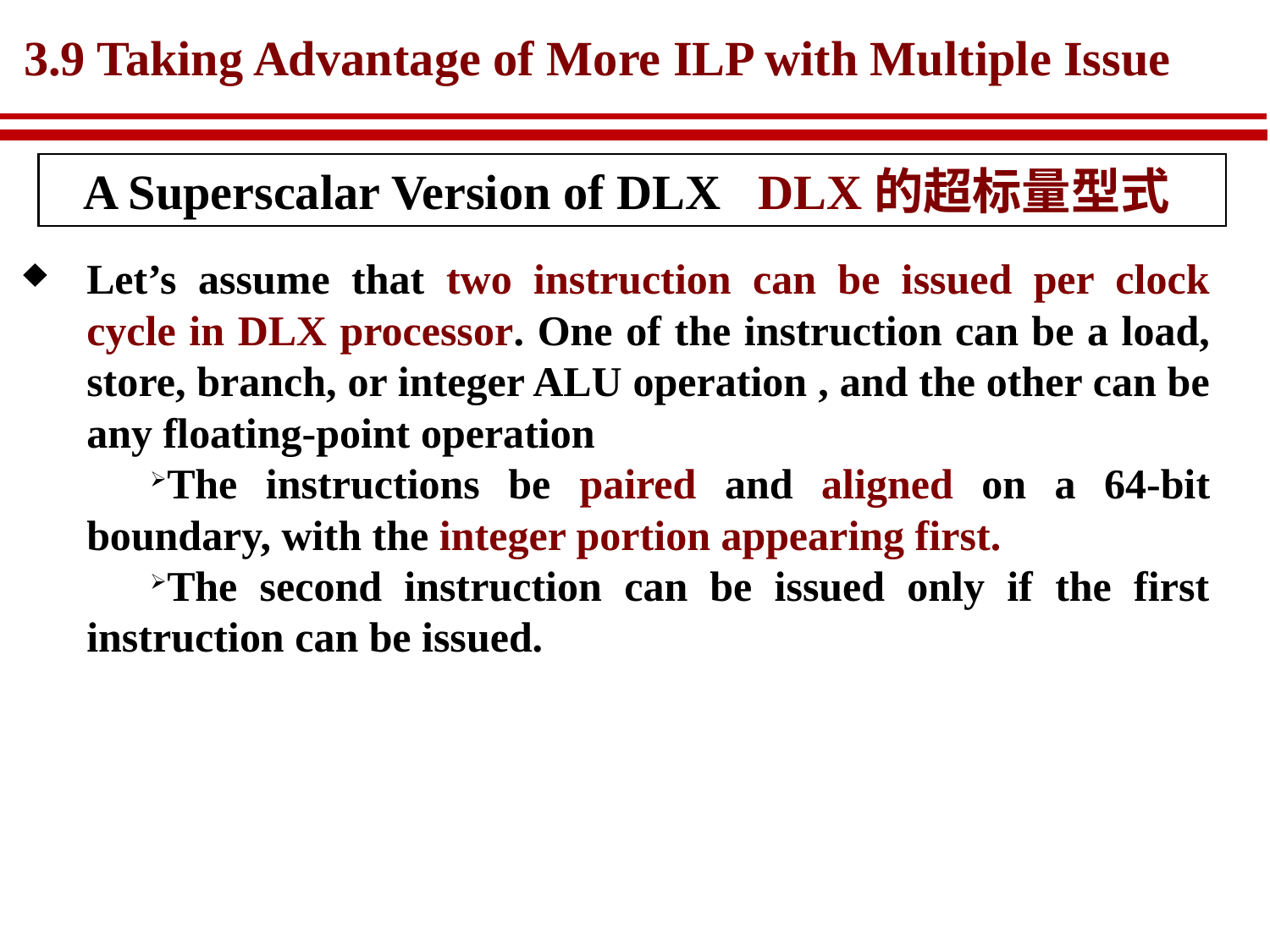

# 3.9 Taking Advantage of More ILP with Multiple Issue
A Superscalar Version of DLX   DLX的超标量型式
Let’s assume that two instruction can be issued per clock cycle in DLX processor. One of the instruction can be a load, store, branch, or integer ALU operation , and the other can be any floating-point operation
The instructions be paired and aligned on a 64-bit boundary, with the integer portion appearing first.
The second instruction can be issued only if the first instruction can be issued.